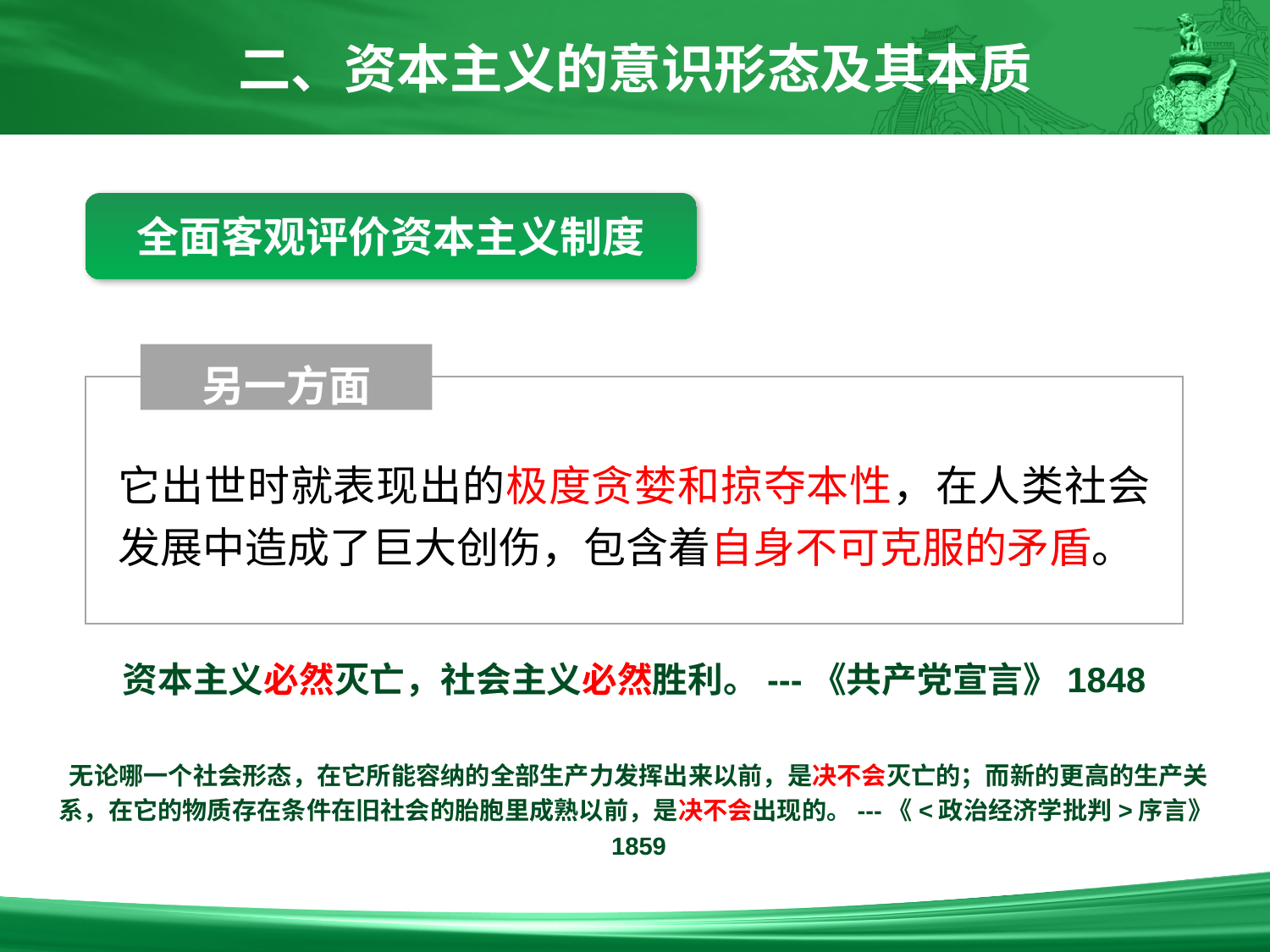

二、资本主义的意识形态及其本质
全面客观评价资本主义制度
另一方面

它出世时就表现出的极度贪婪和掠夺本性，在人类社会发展中造成了巨大创伤，包含着自身不可克服的矛盾。
资本主义必然灭亡，社会主义必然胜利。---《共产党宣言》1848
无论哪一个社会形态，在它所能容纳的全部生产力发挥出来以前，是决不会灭亡的；而新的更高的生产关系，在它的物质存在条件在旧社会的胎胞里成熟以前，是决不会出现的。---《<政治经济学批判>序言》1859